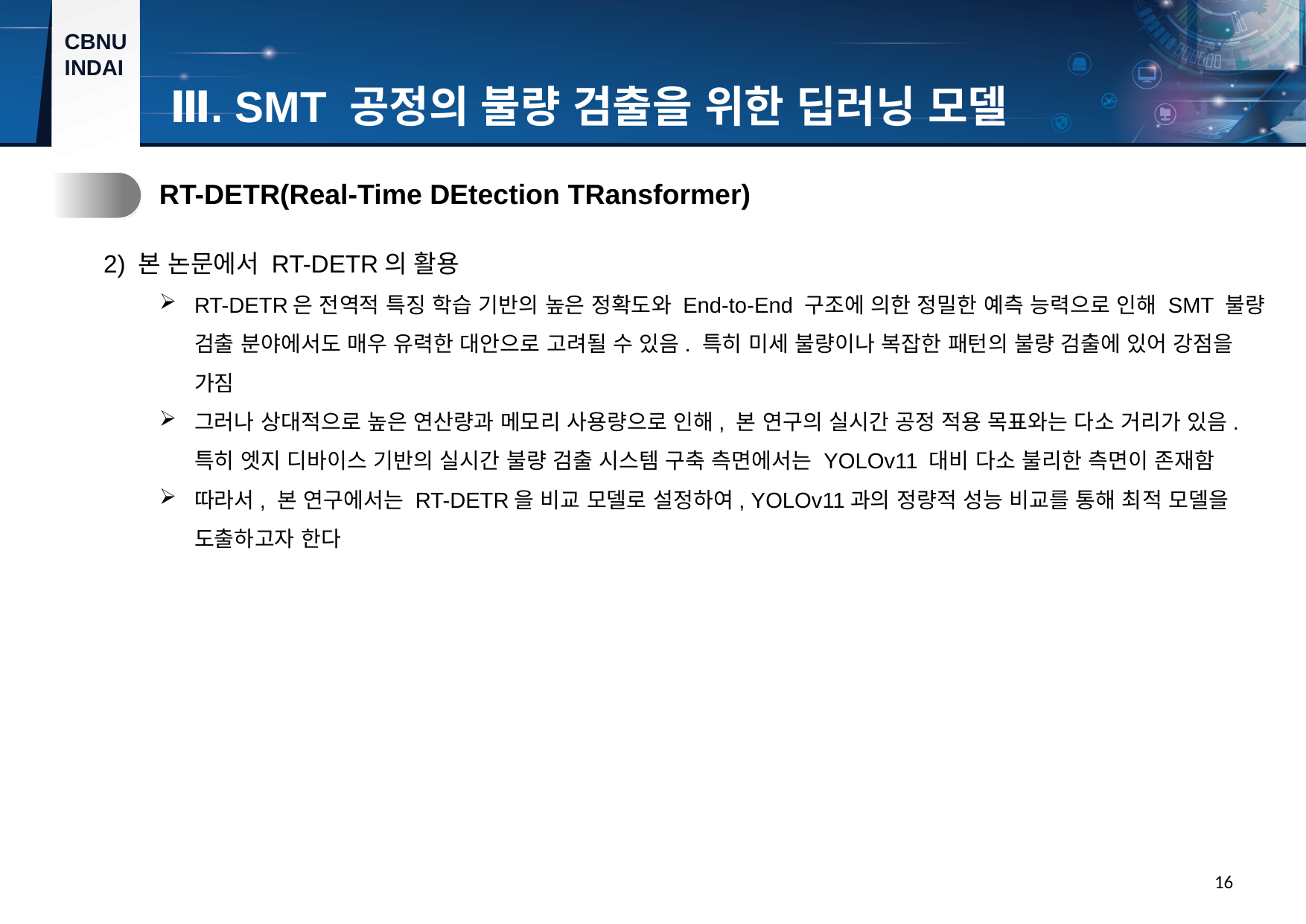

Ⅲ. SMT 공정의 불량 검출을 위한 딥러닝 모델

1.
RT-DETR(Real-Time DEtection TRansformer)
2) 본 논문에서 RT-DETR의 활용
RT-DETR은 전역적 특징 학습 기반의 높은 정확도와 End-to-End 구조에 의한 정밀한 예측 능력으로 인해 SMT 불량 검출 분야에서도 매우 유력한 대안으로 고려될 수 있음. 특히 미세 불량이나 복잡한 패턴의 불량 검출에 있어 강점을 가짐
그러나 상대적으로 높은 연산량과 메모리 사용량으로 인해, 본 연구의 실시간 공정 적용 목표와는 다소 거리가 있음. 특히 엣지 디바이스 기반의 실시간 불량 검출 시스템 구축 측면에서는 YOLOv11 대비 다소 불리한 측면이 존재함
따라서, 본 연구에서는 RT-DETR을 비교 모델로 설정하여, YOLOv11과의 정량적 성능 비교를 통해 최적 모델을 도출하고자 한다
16